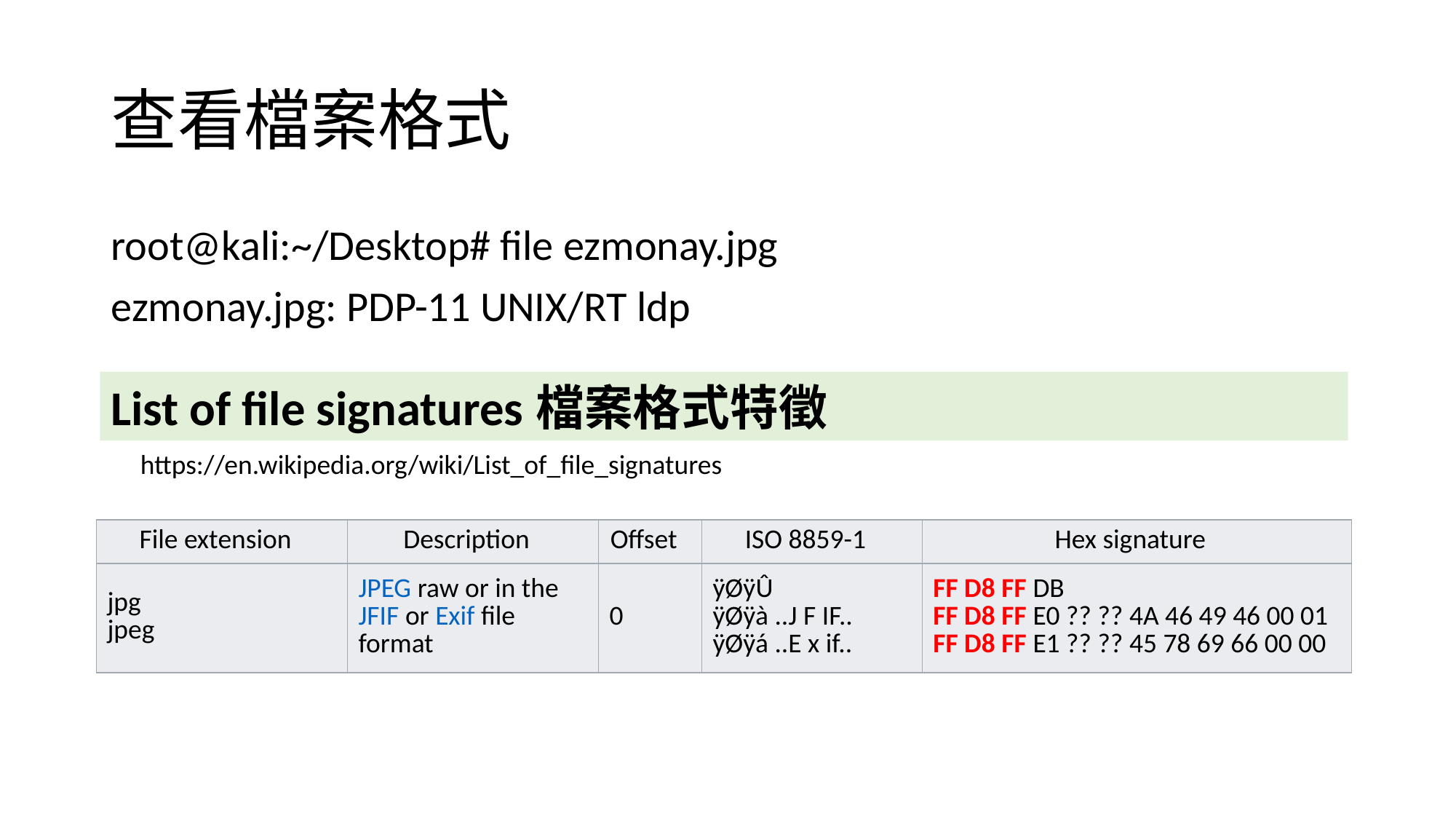

# 查看檔案格式
root@kali:~/Desktop# file ezmonay.jpg
ezmonay.jpg: PDP-11 UNIX/RT ldp
List of file signatures檔案格式特徵
https://en.wikipedia.org/wiki/List_of_file_signatures
| File extension | Description | Offset | ISO 8859-1 | Hex signature |
| --- | --- | --- | --- | --- |
| jpg jpeg | JPEG raw or in the JFIF or Exif file format | 0 | ÿØÿÛ ÿØÿà ..J F IF.. ÿØÿá ..E x if.. | FF D8 FF DB FF D8 FF E0 ?? ?? 4A 46 49 46 00 01 FF D8 FF E1 ?? ?? 45 78 69 66 00 00 |